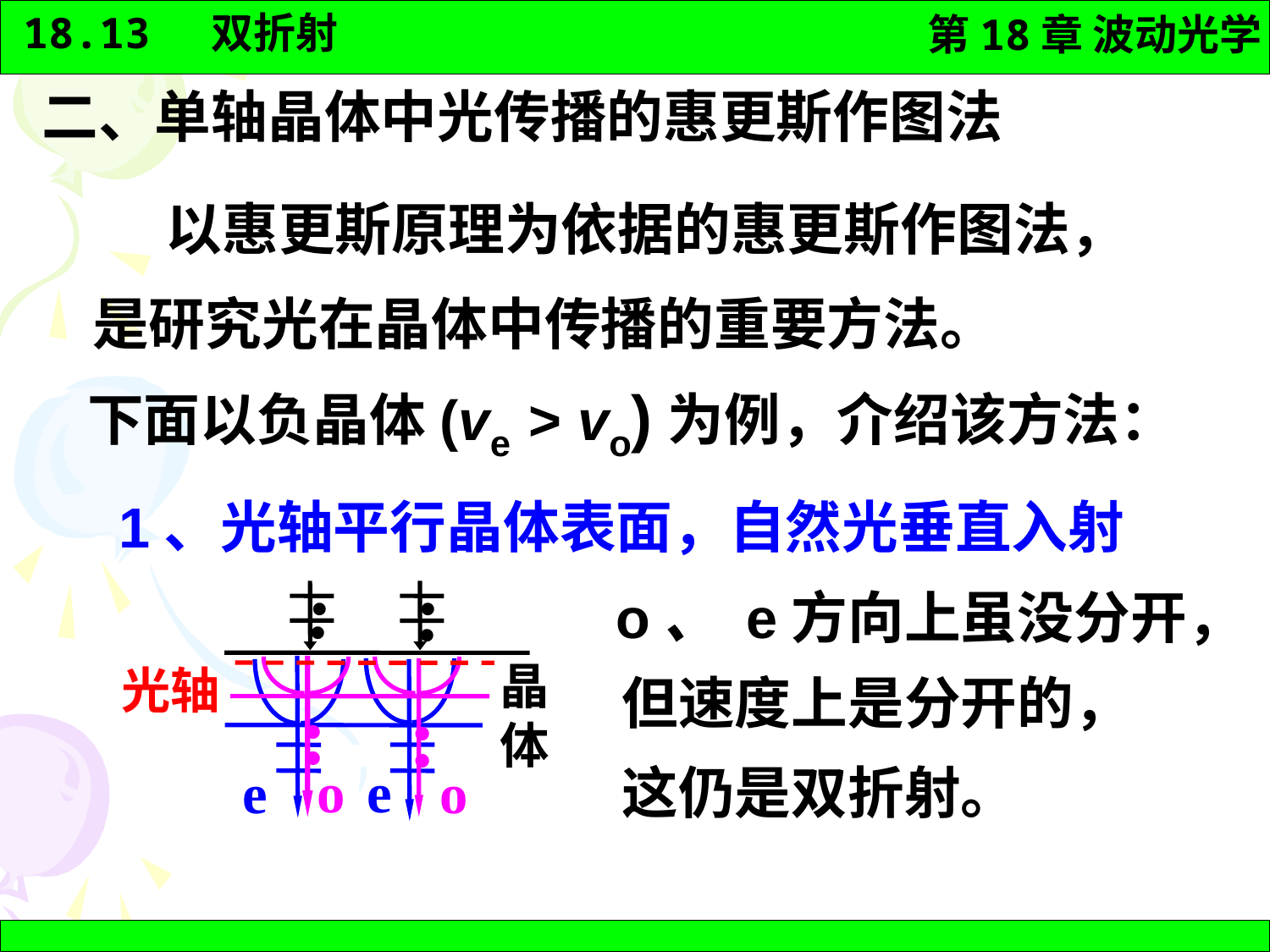

二、单轴晶体中光传播的惠更斯作图法
    以惠更斯原理为依据的惠更斯作图法，
是研究光在晶体中传播的重要方法。
下面以负晶体(ve  > vo)为例，介绍该方法：
1、光轴平行晶体表面，自然光垂直入射
·
·
·

·

晶体
光轴

 o、 e方向上虽没分开，

但速度上是分开的，
·
·
·
·

o
o
这仍是双折射。
e
 e